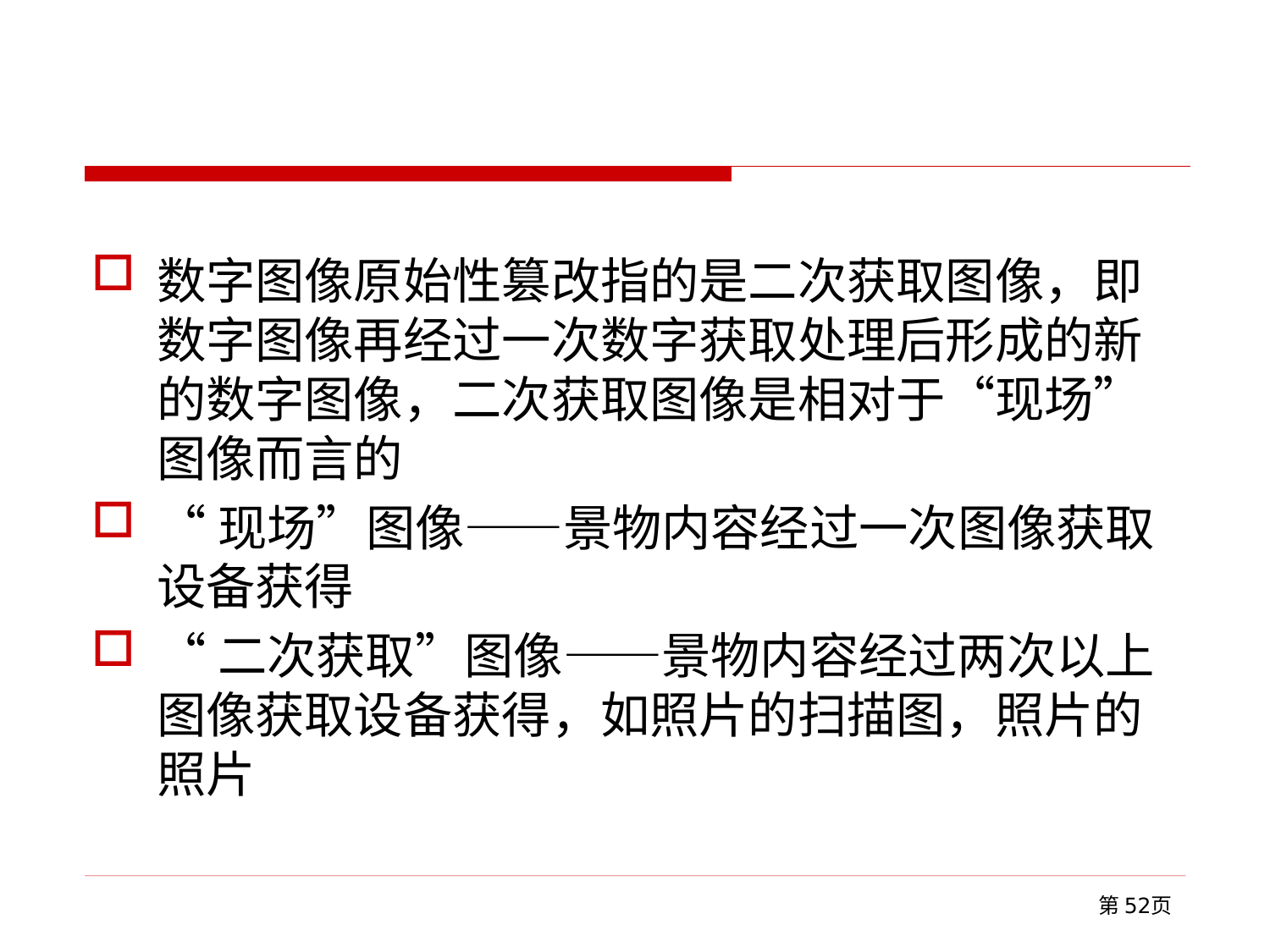

#
数字图像原始性篡改指的是二次获取图像，即数字图像再经过一次数字获取处理后形成的新的数字图像，二次获取图像是相对于“现场”图像而言的
“现场”图像——景物内容经过一次图像获取设备获得
“二次获取”图像——景物内容经过两次以上图像获取设备获得，如照片的扫描图，照片的照片
52